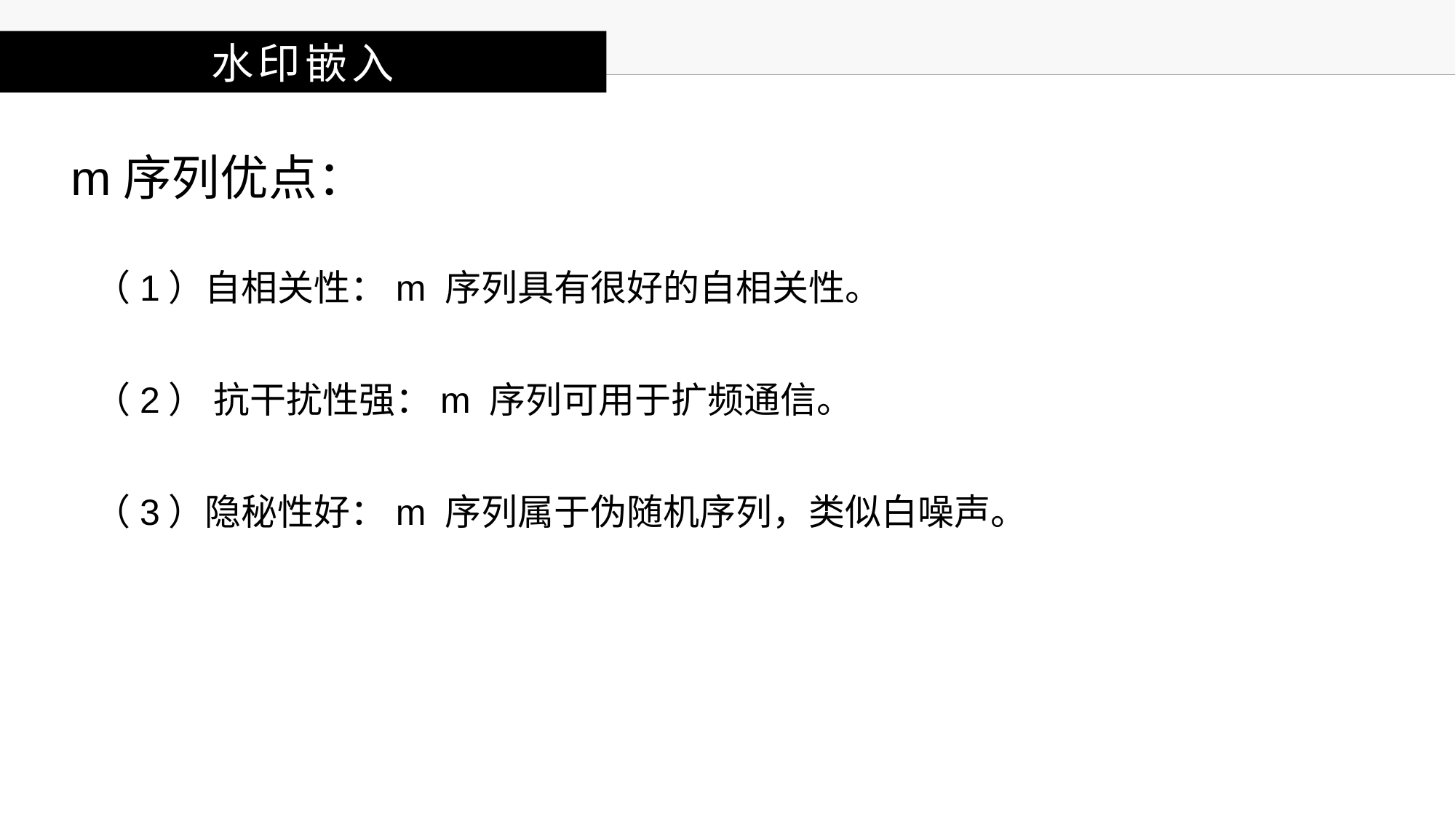

水印嵌入
m序列优点：
（1）自相关性：m 序列具有很好的自相关性。
（2） 抗干扰性强：m 序列可用于扩频通信。
（3）隐秘性好：m 序列属于伪随机序列，类似白噪声。